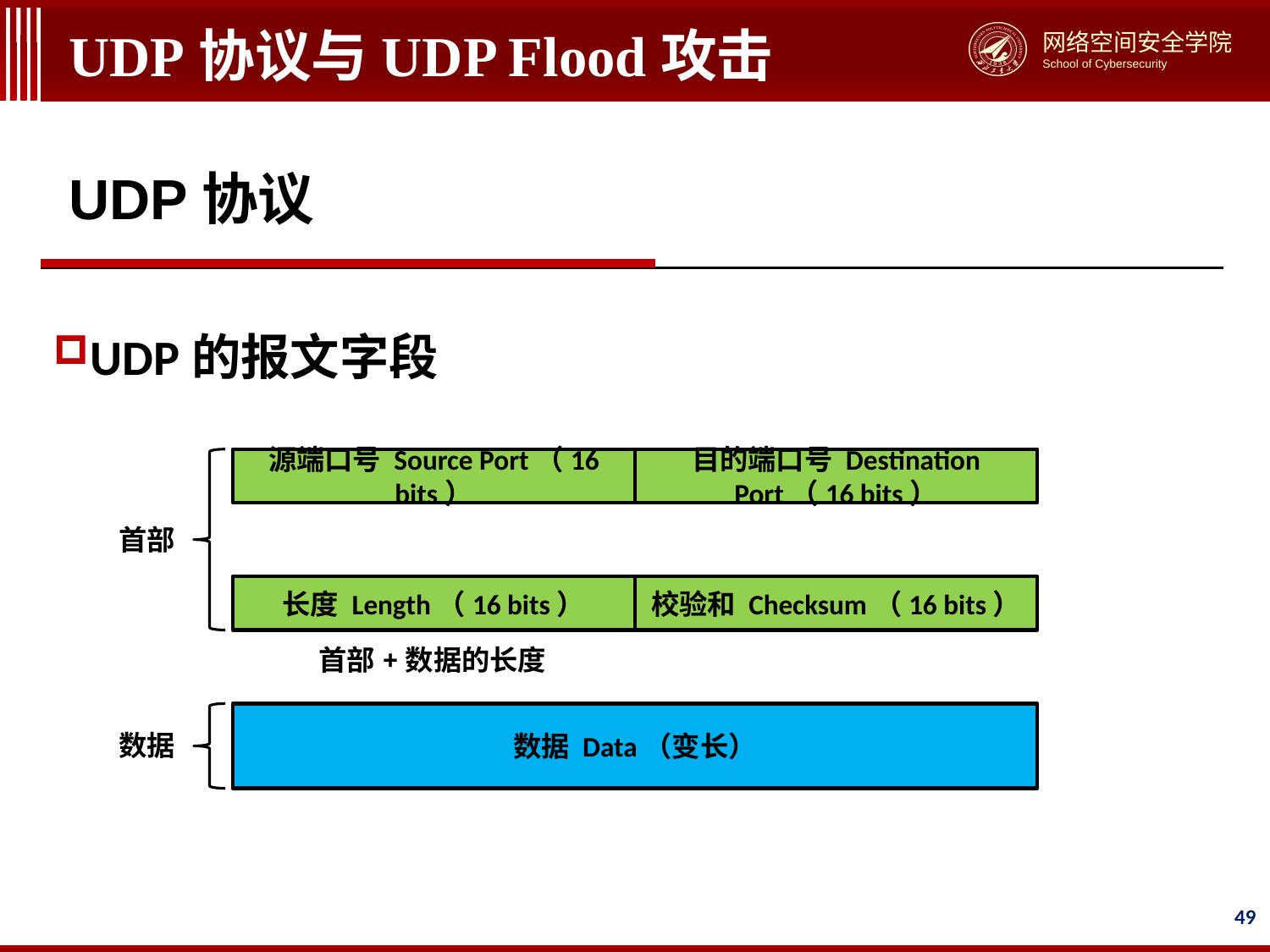

# UDP协议与UDP Flood攻击
UDP协议
UDP的报文字段

目的端口号 Destination Port（16 bits）
源端口号 Source Port（16 bits）
首部
校验和 Checksum（16 bits）
长度 Length（16 bits）
首部+数据的长度

数据 Data（变长）
数据